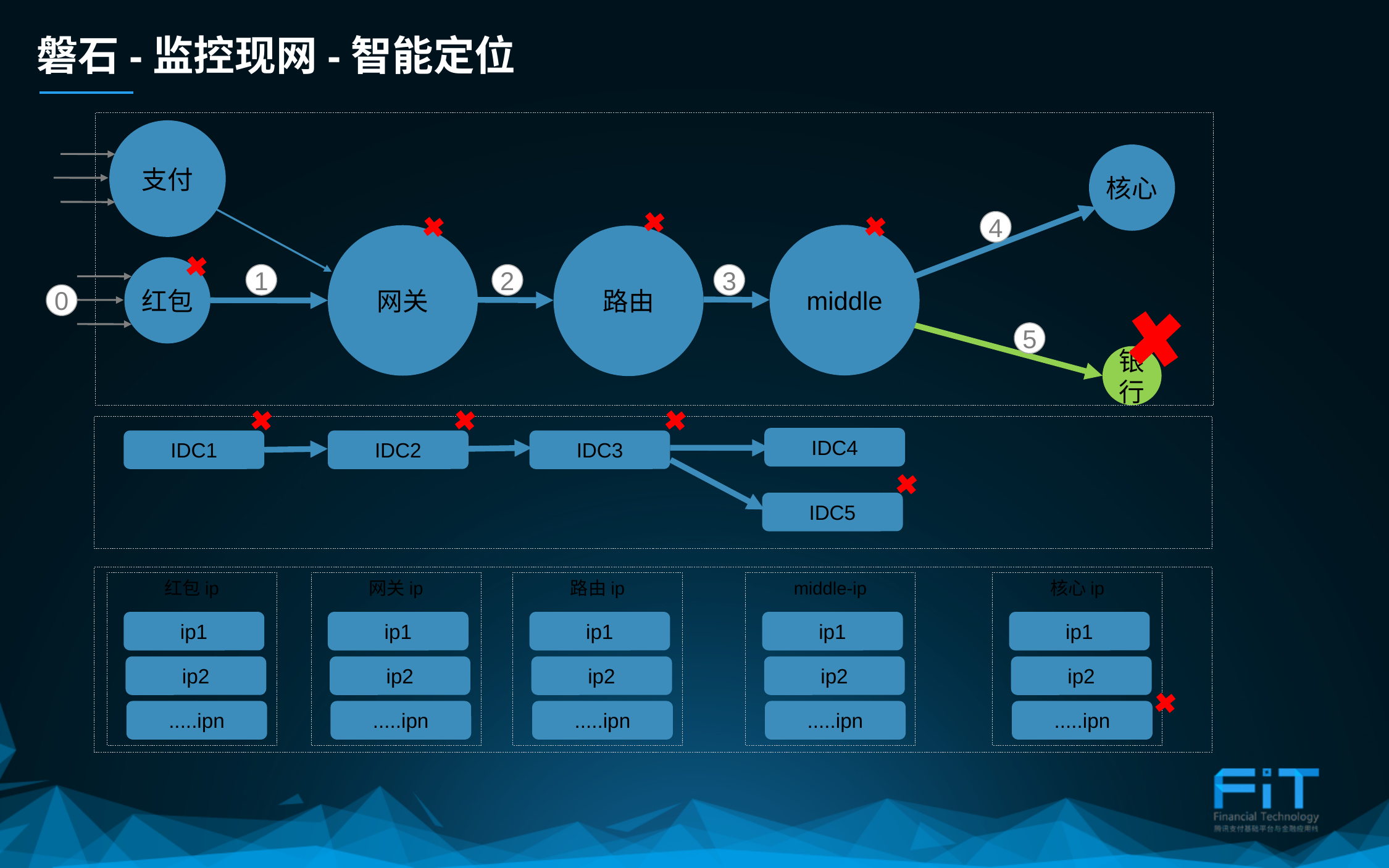

磐石-监控现网-智能定位

支付
核心

4

middle
网关
路由

红包
1
2
3

0

5

银行

IDC4
IDC1
IDC2
IDC3

IDC5

红包ip
网关ip
路由ip
middle-ip
核心ip
ip1
ip1
ip1
ip1
ip1
ip2
ip2
ip2
ip2
ip2

.....ipn
.....ipn
.....ipn
.....ipn
.....ipn